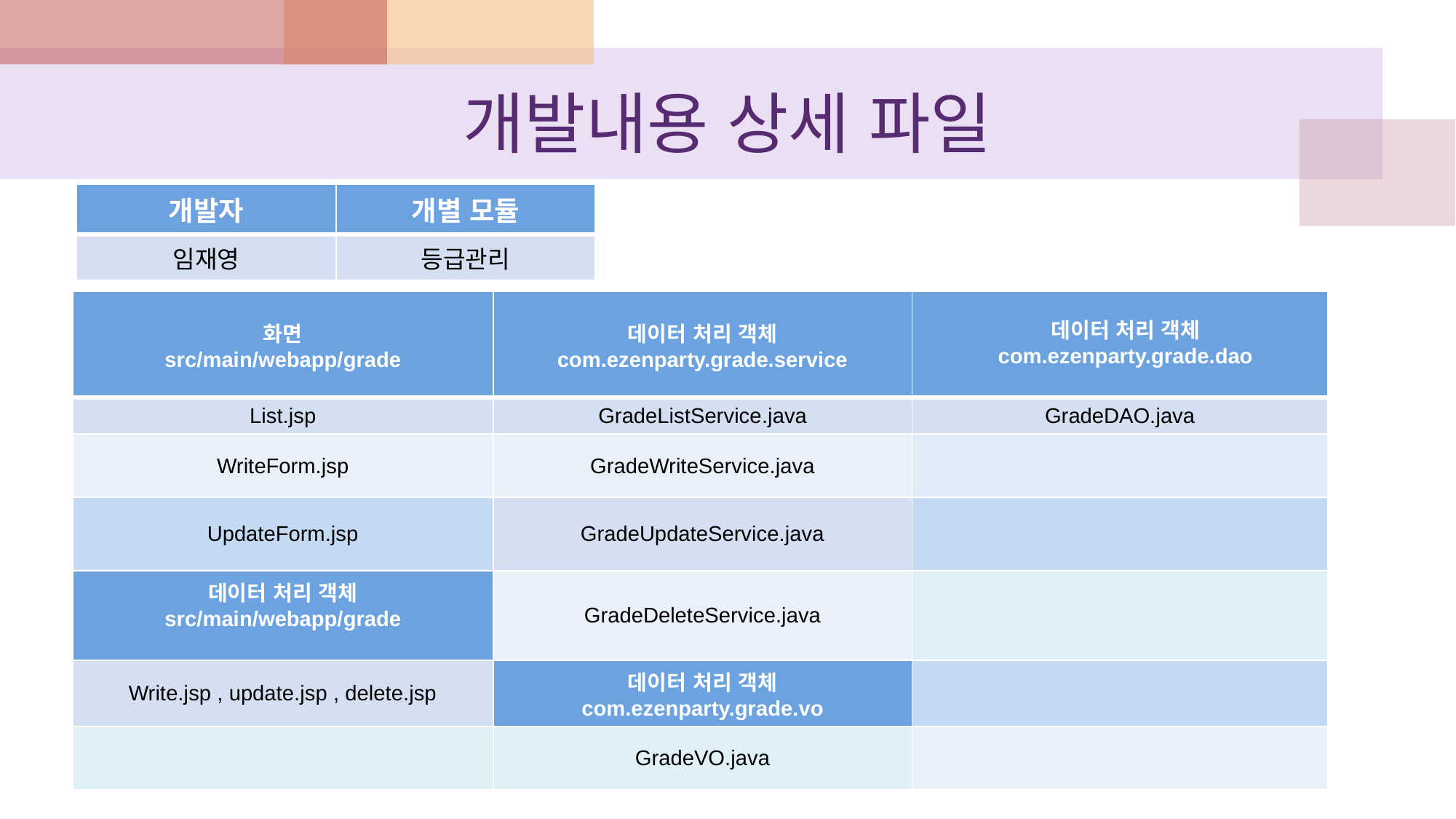

# 개발내용 상세 파일
| 개발자 | 개별 모듈 |
| --- | --- |
| 임재영 | 등급관리 |
| 화면 src/main/webapp/grade | 데이터 처리 객체 com.ezenparty.grade.service | 데이터 처리 객체 com.ezenparty.grade.dao |
| --- | --- | --- |
| List.jsp | GradeListService.java | GradeDAO.java |
| WriteForm.jsp | GradeWriteService.java |  |
| UpdateForm.jsp | GradeUpdateService.java |  |
| 데이터 처리 객체 src/main/webapp/grade | GradeDeleteService.java |  |
| Write.jsp , update.jsp , delete.jsp | 데이터 처리 객체 com.ezenparty.grade.vo |  |
|  | GradeVO.java |  |